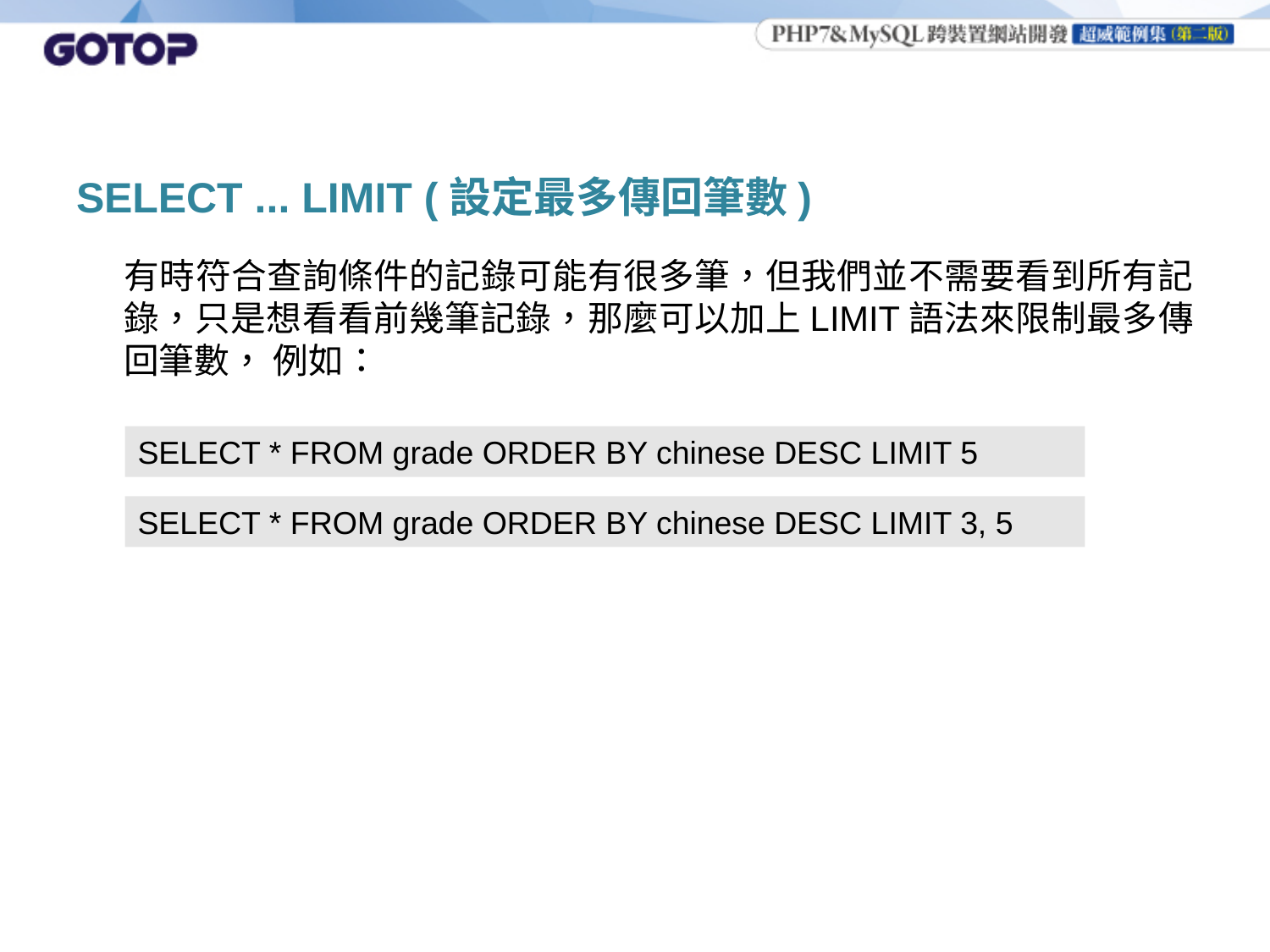

# SELECT ... LIMIT (設定最多傳回筆數)
	有時符合查詢條件的記錄可能有很多筆，但我們並不需要看到所有記錄，只是想看看前幾筆記錄，那麼可以加上LIMIT語法來限制最多傳回筆數， 例如：

SELECT * FROM grade ORDER BY chinese DESC LIMIT 5
SELECT * FROM grade ORDER BY chinese DESC LIMIT 3, 5